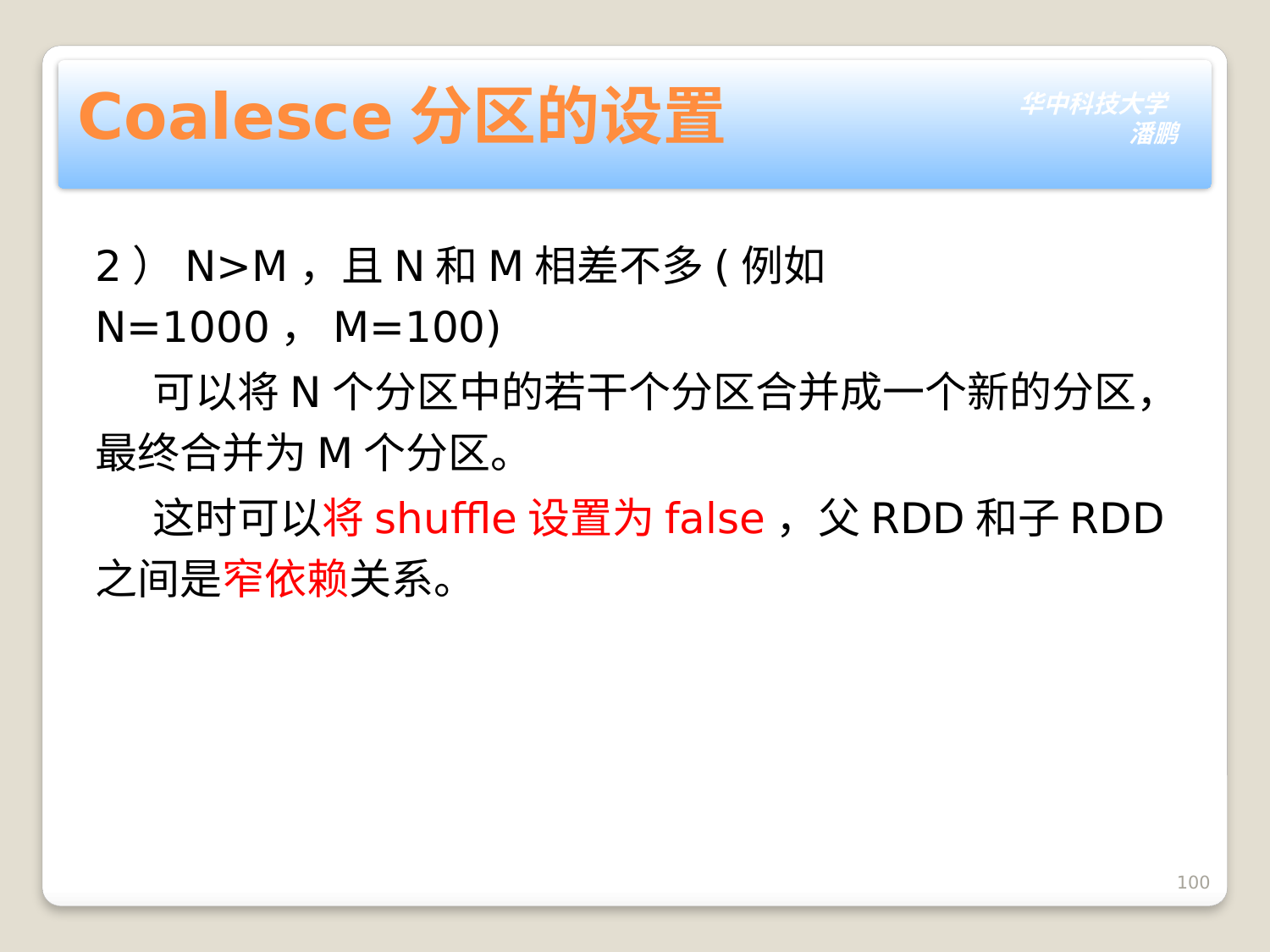

# Coalesce分区的设置
2）N>M，且N和M相差不多(例如N=1000，M=100)
     可以将N个分区中的若干个分区合并成一个新的分区，最终合并为M个分区。
     这时可以将shuffle设置为false，父RDD和子RDD之间是窄依赖关系。
100